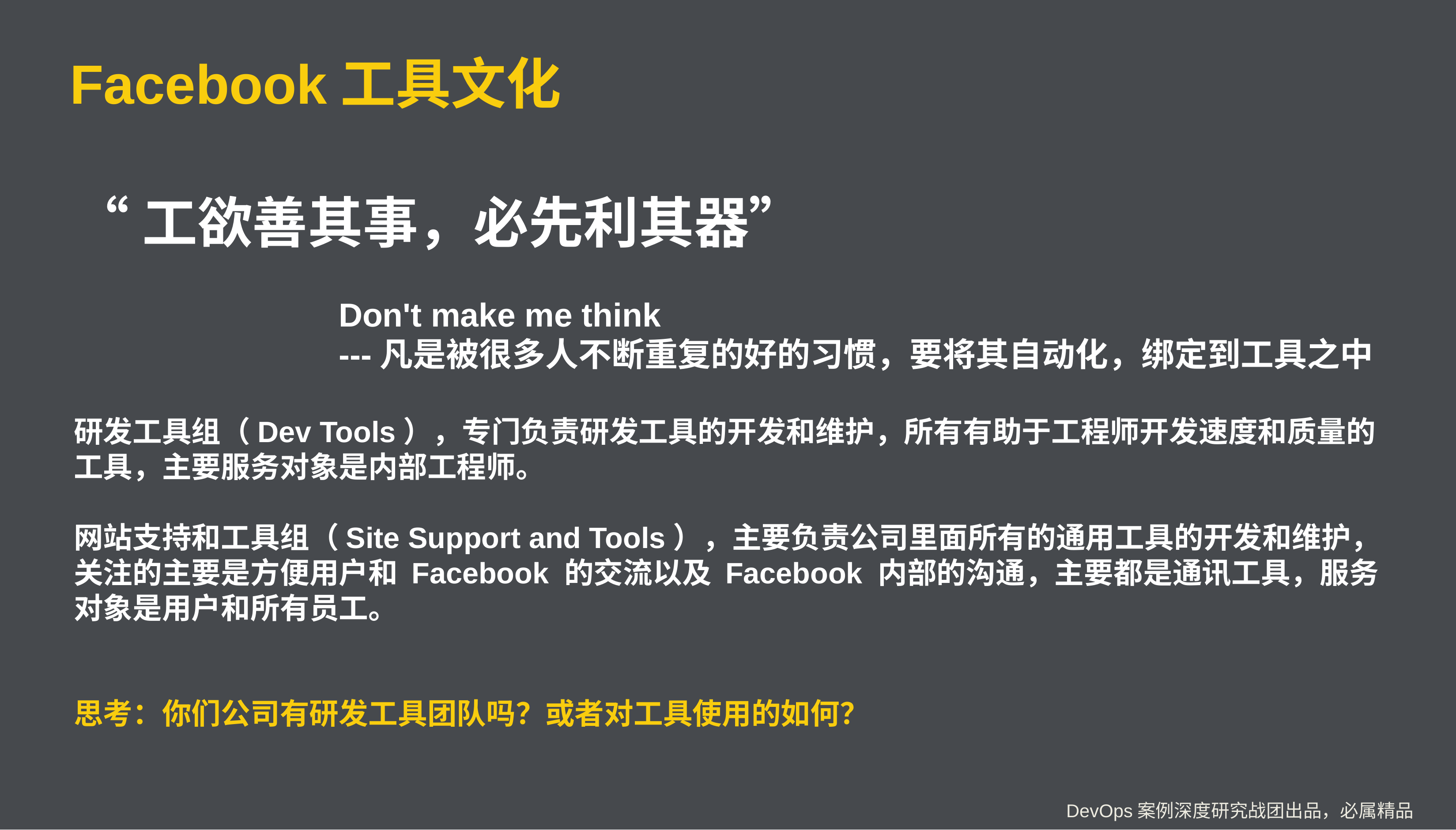

# Facebook工具文化
“工欲善其事，必先利其器”
				Don't make me think
				---凡是被很多人不断重复的好的习惯，要将其自动化，绑定到工具之中

研发工具组（Dev Tools），专门负责研发工具的开发和维护，所有有助于工程师开发速度和质量的工具，主要服务对象是内部工程师。

网站支持和工具组（Site Support and Tools），主要负责公司里面所有的通用工具的开发和维护，关注的主要是方便用户和 Facebook 的交流以及 Facebook 内部的沟通，主要都是通讯工具，服务对象是用户和所有员工。

思考：你们公司有研发工具团队吗？或者对工具使用的如何？